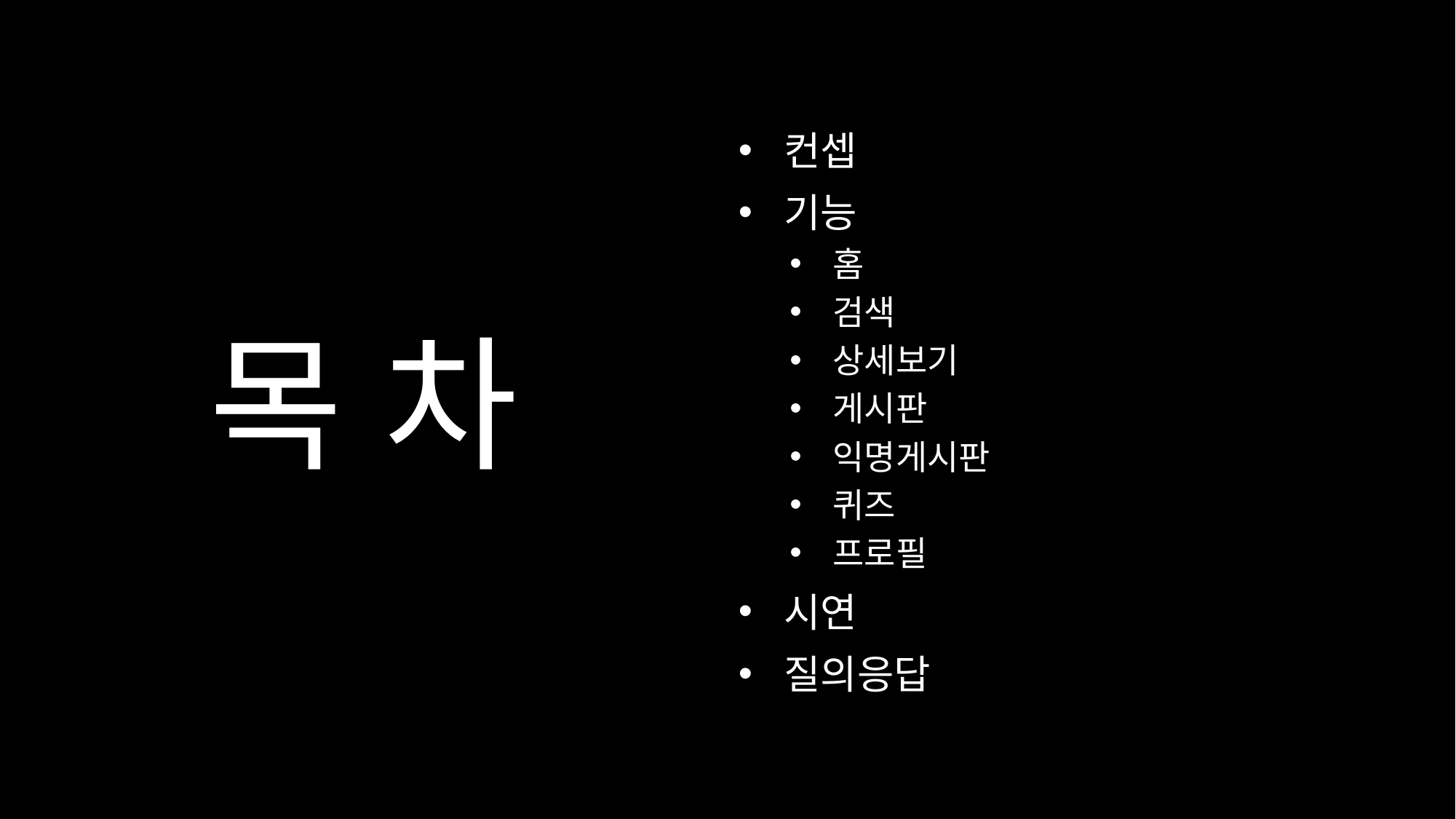

컨셉
 기능
 홈
 검색
 상세보기
 게시판
 익명게시판
 퀴즈
 프로필
 시연
 질의응답
# 목 차